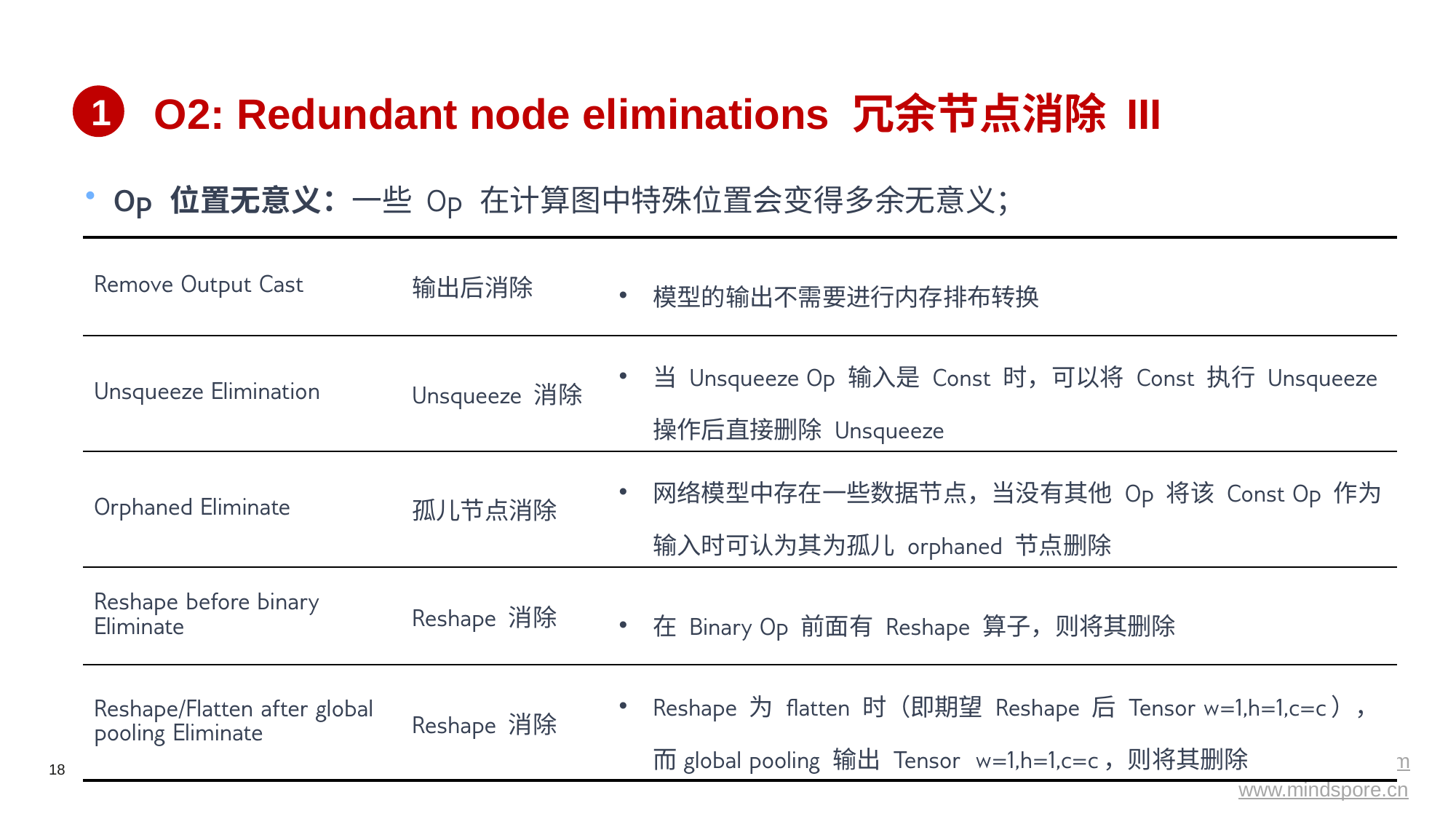

# O2: Redundant node eliminations 冗余节点消除 III
1
Op 位置无意义：一些 Op 在计算图中特殊位置会变得多余无意义；
| Remove Output Cast | 输出后消除 | 模型的输出不需要进行内存排布转换 |
| --- | --- | --- |
| Unsqueeze Elimination | Unsqueeze 消除 | 当 Unsqueeze Op 输入是 Const 时，可以将 Const 执行 Unsqueeze 操作后直接删除 Unsqueeze |
| Orphaned Eliminate | 孤儿节点消除 | 网络模型中存在一些数据节点，当没有其他 Op 将该 Const Op 作为输入时可认为其为孤儿 orphaned 节点删除 |
| Reshape before binary Eliminate | Reshape 消除 | 在 Binary Op 前面有 Reshape 算子，则将其删除 |
| Reshape/Flatten after global pooling Eliminate | Reshape 消除 | Reshape 为 flatten 时（即期望 Reshape 后 Tensor w=1,h=1,c=c），而global pooling 输出 Tensor w=1,h=1,c=c，则将其删除 |